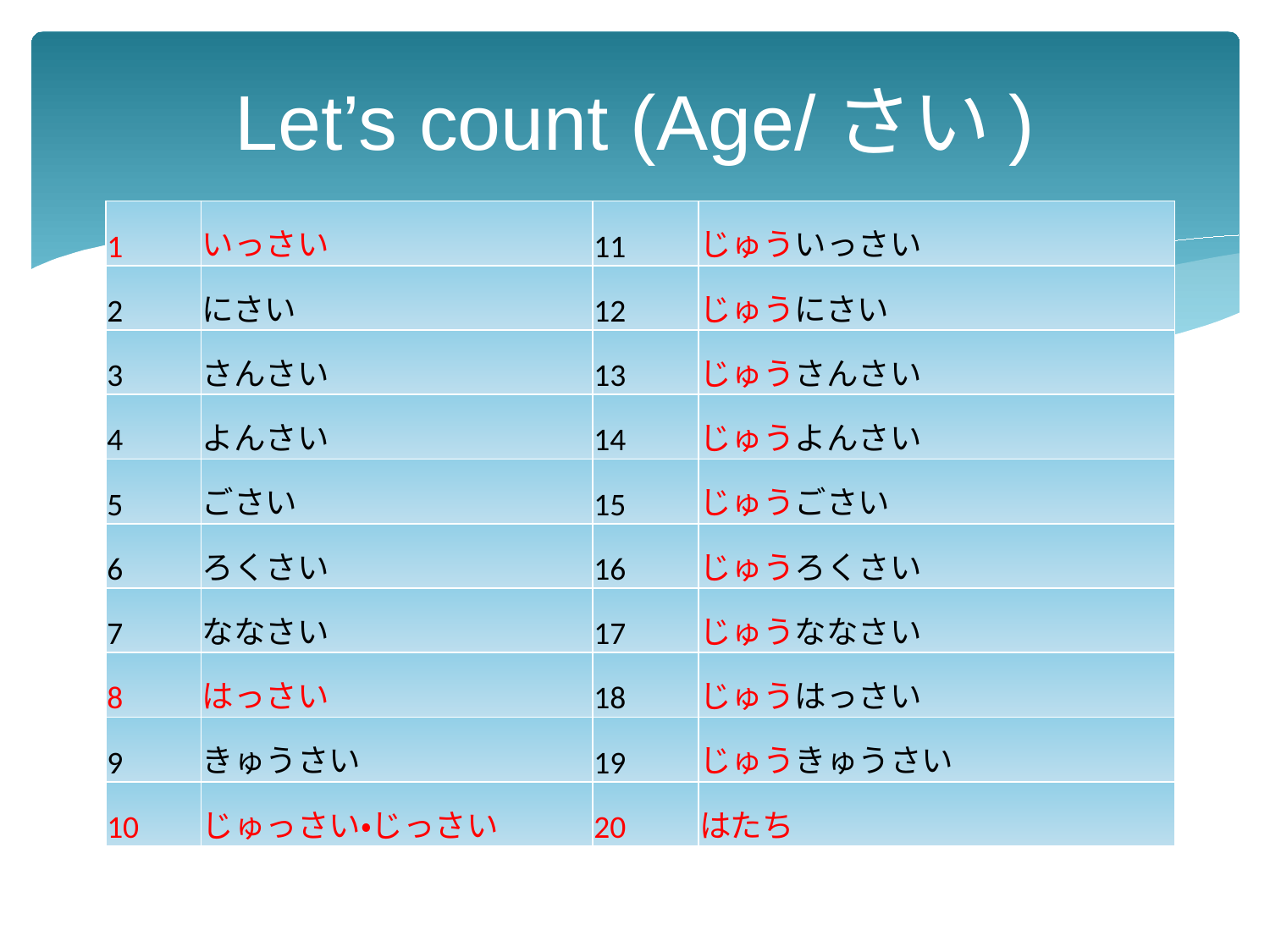

# Let’s count (Age/さい)
| 1 | いっさい | 11 | じゅういっさい |
| --- | --- | --- | --- |
| 2 | にさい | 12 | じゅうにさい |
| 3 | さんさい | 13 | じゅうさんさい |
| 4 | よんさい | 14 | じゅうよんさい |
| 5 | ごさい | 15 | じゅうごさい |
| 6 | ろくさい | 16 | じゅうろくさい |
| 7 | ななさい | 17 | じゅうななさい |
| 8 | はっさい | 18 | じゅうはっさい |
| 9 | きゅうさい | 19 | じゅうきゅうさい |
| 10 | じゅっさい・じっさい | 20 | はたち |